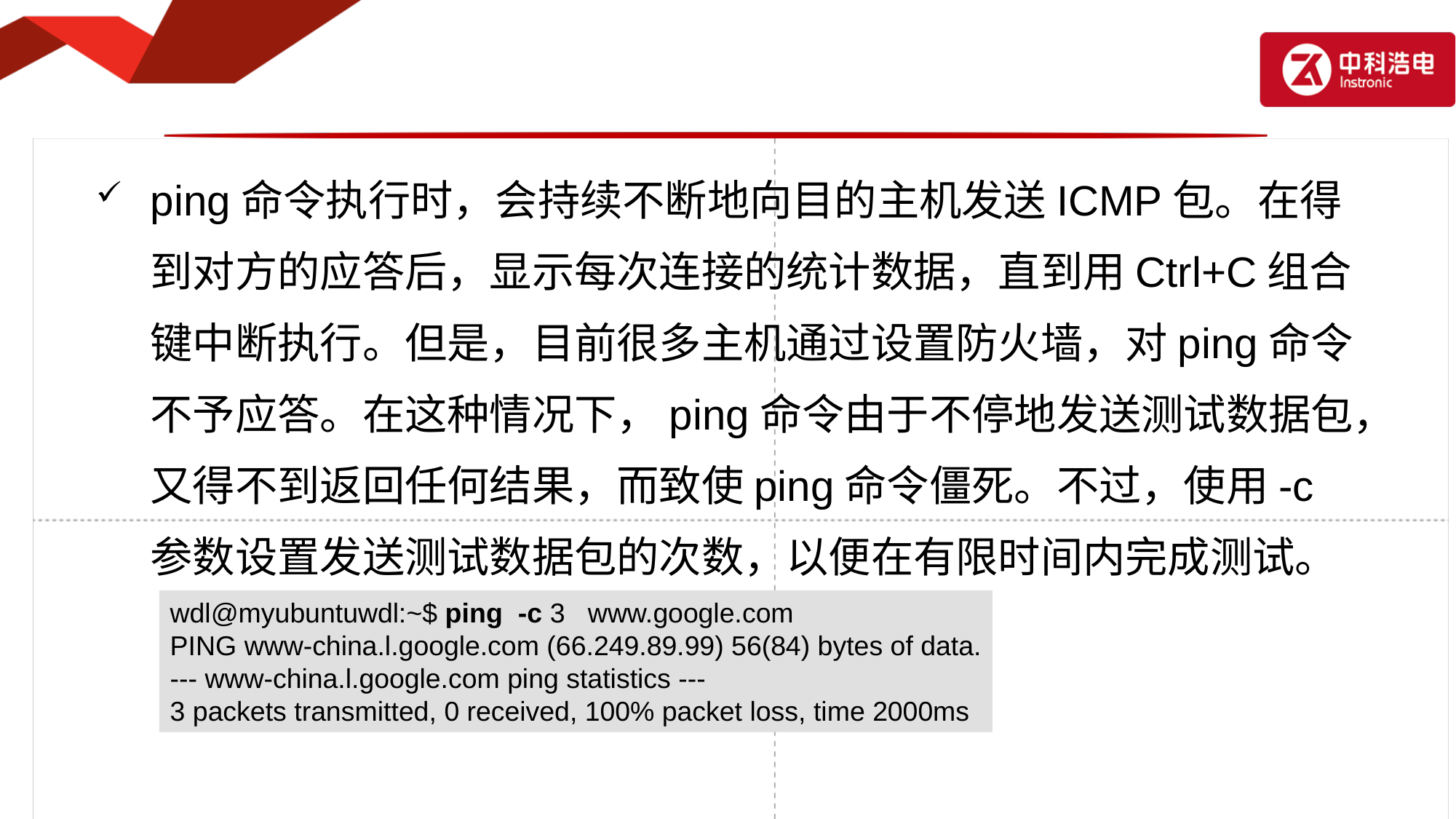

#
ping命令执行时，会持续不断地向目的主机发送ICMP包。在得到对方的应答后，显示每次连接的统计数据，直到用Ctrl+C组合键中断执行。但是，目前很多主机通过设置防火墙，对ping命令不予应答。在这种情况下，ping命令由于不停地发送测试数据包，又得不到返回任何结果，而致使ping命令僵死。不过，使用-c参数设置发送测试数据包的次数，以便在有限时间内完成测试。

wdl@myubuntuwdl:~$ ping  -c 3   www.google.com
PING www-china.l.google.com (66.249.89.99) 56(84) bytes of data.
--- www-china.l.google.com ping statistics ---
3 packets transmitted, 0 received, 100% packet loss, time 2000ms